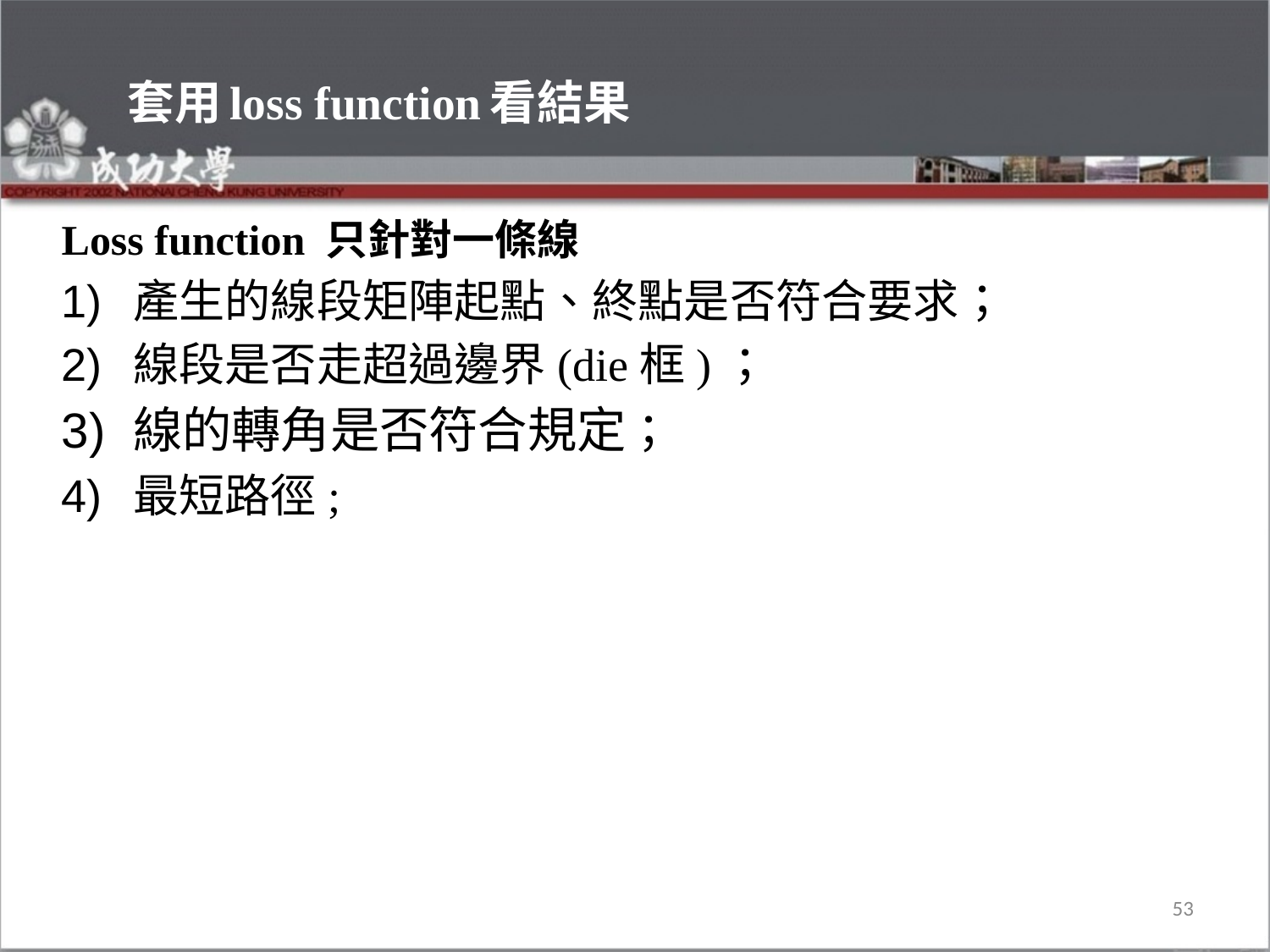

# 套用loss function看結果
Loss function 只針對一條線
產生的線段矩陣起點、終點是否符合要求；
線段是否走超過邊界(die框)；
線的轉角是否符合規定；
最短路徑;

53